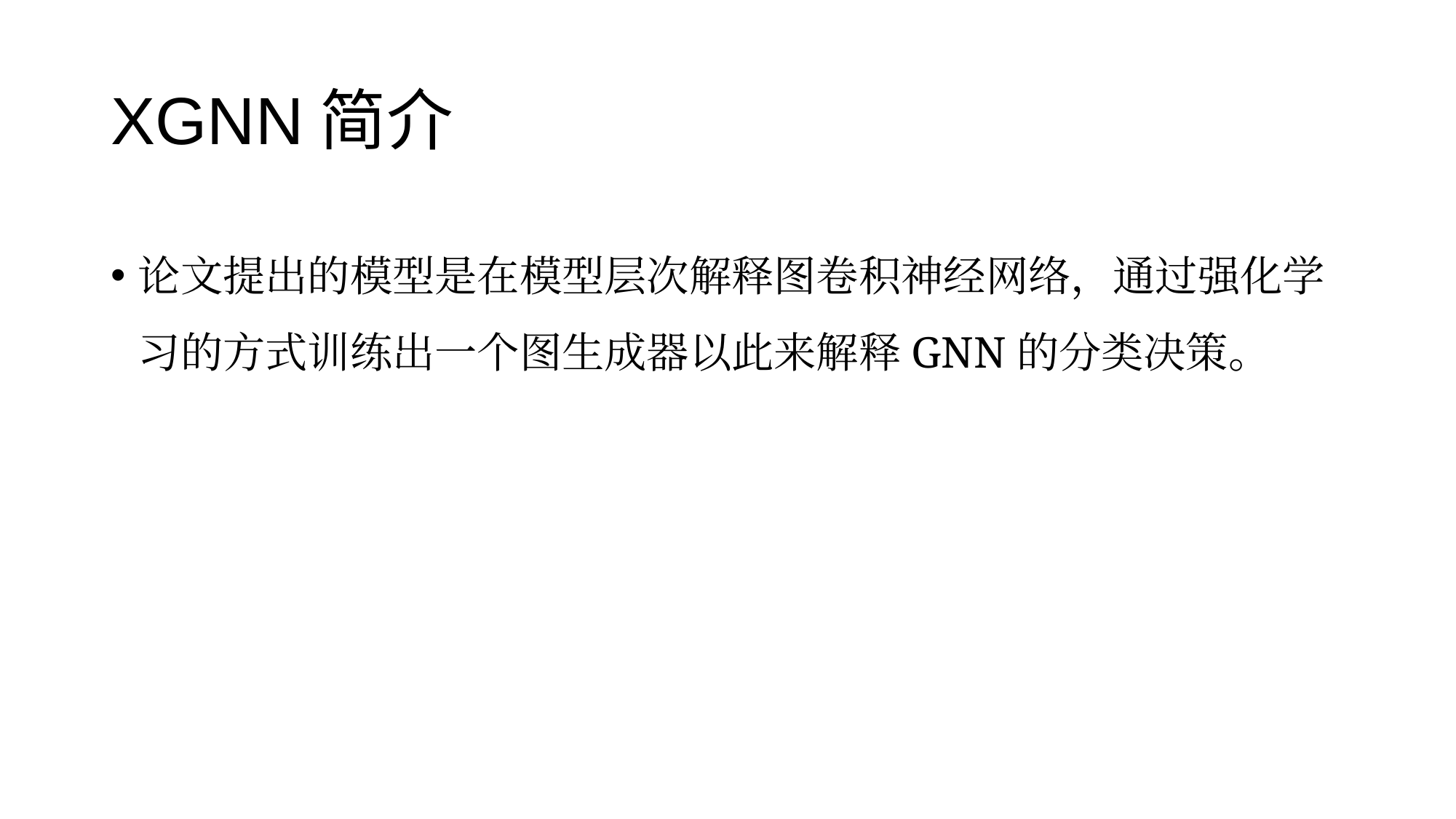

# XGNN简介
论文提出的模型是在模型层次解释图卷积神经网络，通过强化学习的方式训练出一个图生成器以此来解释GNN的分类决策。